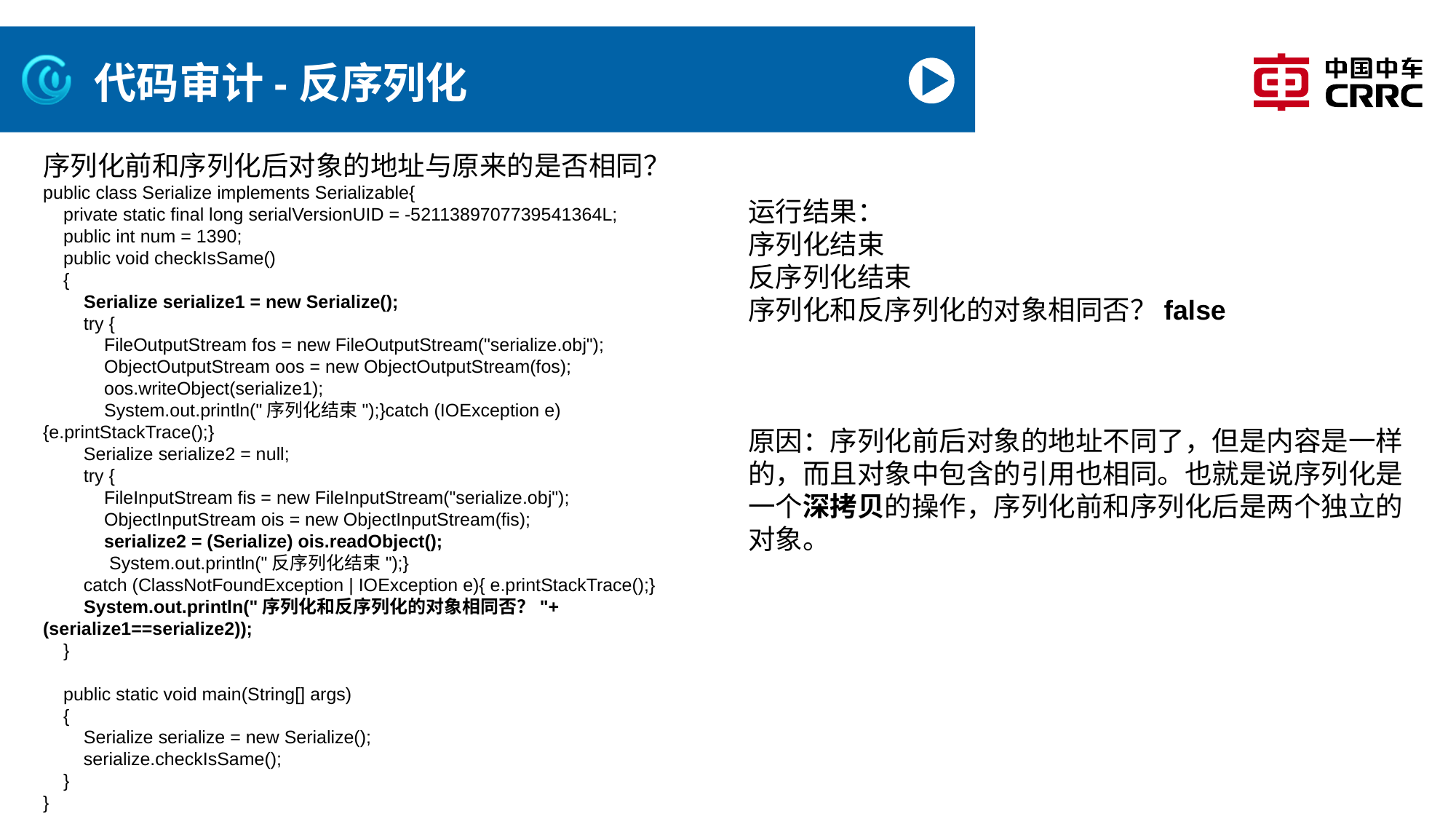

# 代码审计-反序列化
序列化前和序列化后对象的地址与原来的是否相同？
public class Serialize implements Serializable{
    private static final long serialVersionUID = -5211389707739541364L;
    public int num = 1390;
    public void checkIsSame()
    {
        Serialize serialize1 = new Serialize();
        try {
            FileOutputStream fos = new FileOutputStream("serialize.obj");
            ObjectOutputStream oos = new ObjectOutputStream(fos);
            oos.writeObject(serialize1);
            System.out.println("序列化结束");}catch (IOException e){e.printStackTrace();}
        Serialize serialize2 = null;
        try {
            FileInputStream fis = new FileInputStream("serialize.obj");
            ObjectInputStream ois = new ObjectInputStream(fis);
            serialize2 = (Serialize) ois.readObject();
             System.out.println("反序列化结束");}
        catch (ClassNotFoundException | IOException e){ e.printStackTrace();}
        System.out.println("序列化和反序列化的对象相同否？"+(serialize1==serialize2));
    }

    public static void main(String[] args)
    {
        Serialize serialize = new Serialize();
        serialize.checkIsSame();
    }
}
运行结果：
序列化结束
反序列化结束
序列化和反序列化的对象相同否？false

原因：序列化前后对象的地址不同了，但是内容是一样的，而且对象中包含的引用也相同。也就是说序列化是一个深拷贝的操作，序列化前和序列化后是两个独立的对象。
128